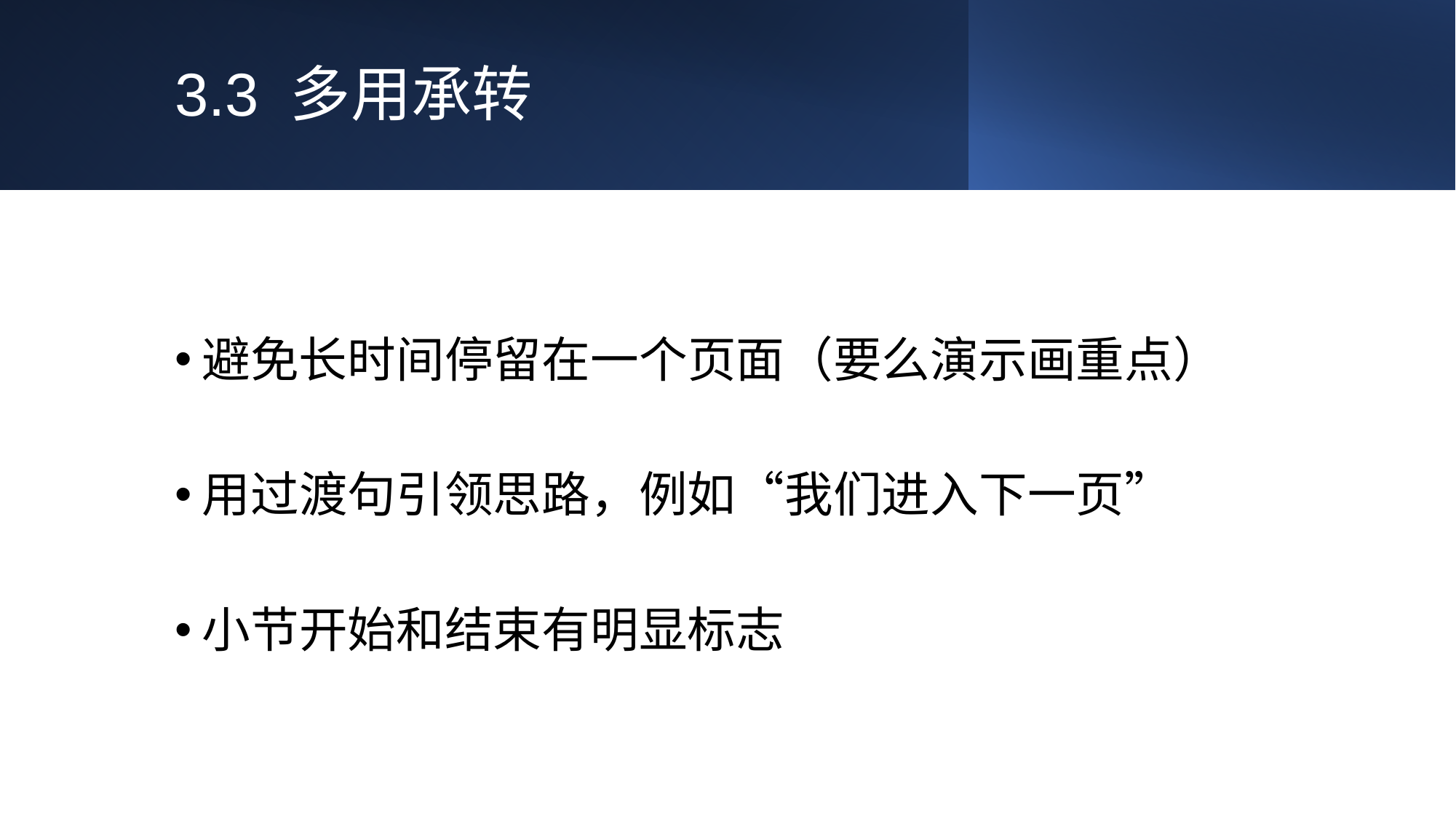

# 3.3 多用承转
避免长时间停留在一个页面（要么演示画重点）

用过渡句引领思路，例如“我们进入下一页”

小节开始和结束有明显标志